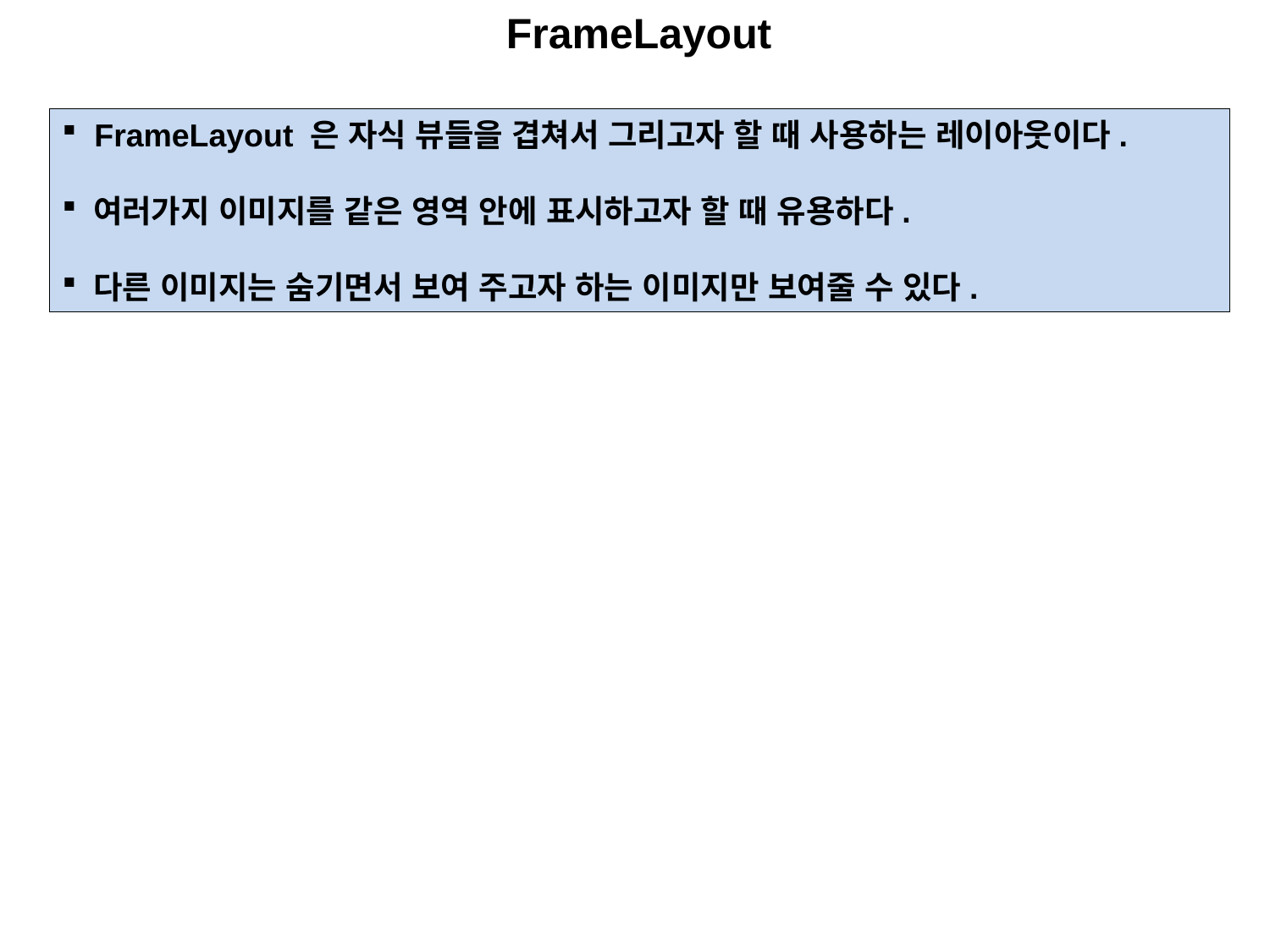

FrameLayout
  FrameLayout 은 자식 뷰들을 겹쳐서 그리고자 할 때 사용하는 레이아웃이다.
 여러가지 이미지를 같은 영역 안에 표시하고자 할 때 유용하다.
 다른 이미지는 숨기면서 보여 주고자 하는 이미지만 보여줄 수 있다.